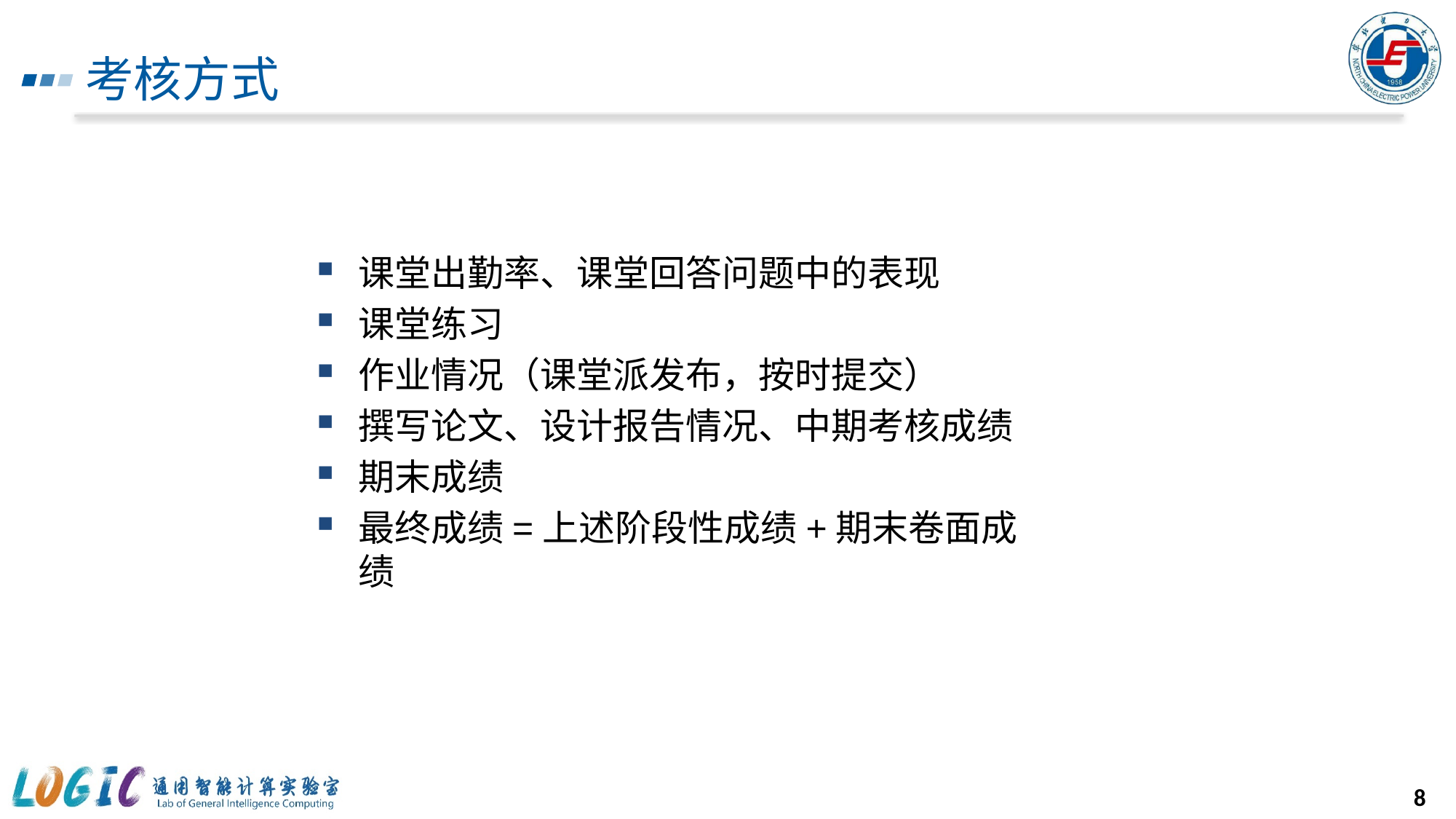

# 考核方式

课堂出勤率、课堂回答问题中的表现
课堂练习
作业情况（课堂派发布，按时提交）
撰写论文、设计报告情况、中期考核成绩
期末成绩
最终成绩=上述阶段性成绩+期末卷面成绩

8